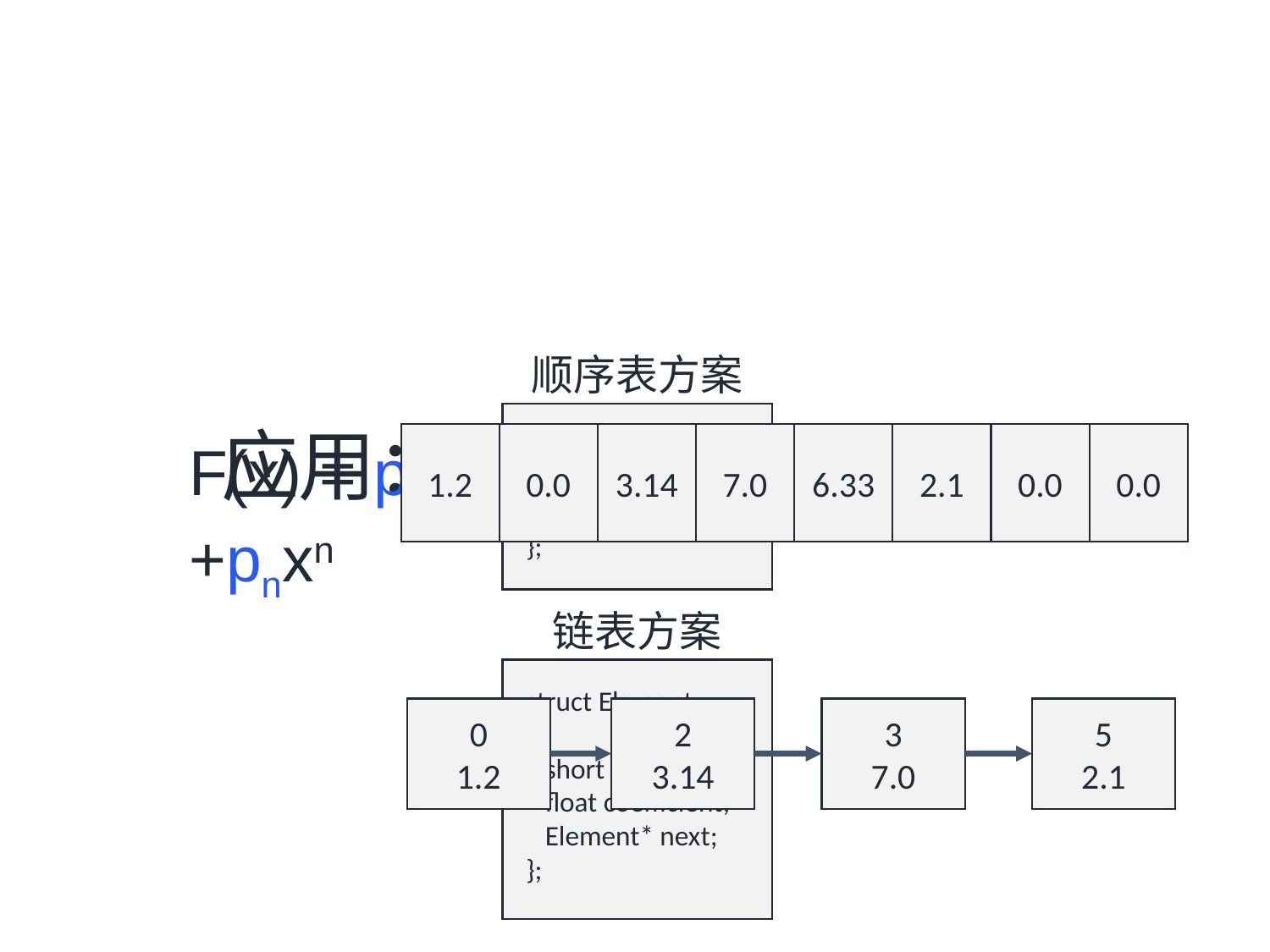

顺序表方案

struct Element
{
   float coefficient;
};
应用：如何存储多项式？
0.0
1.2
0.0
3.14
7.0
6.33
2.1
0.0
F(x) = p0+p1x+p2x2+p3x3+……+pnxn
链表方案

struct Element
{
   short power;
   float coefficient;
   Element* next;
};
0
1.2
2
3.14
3
7.0
5
2.1